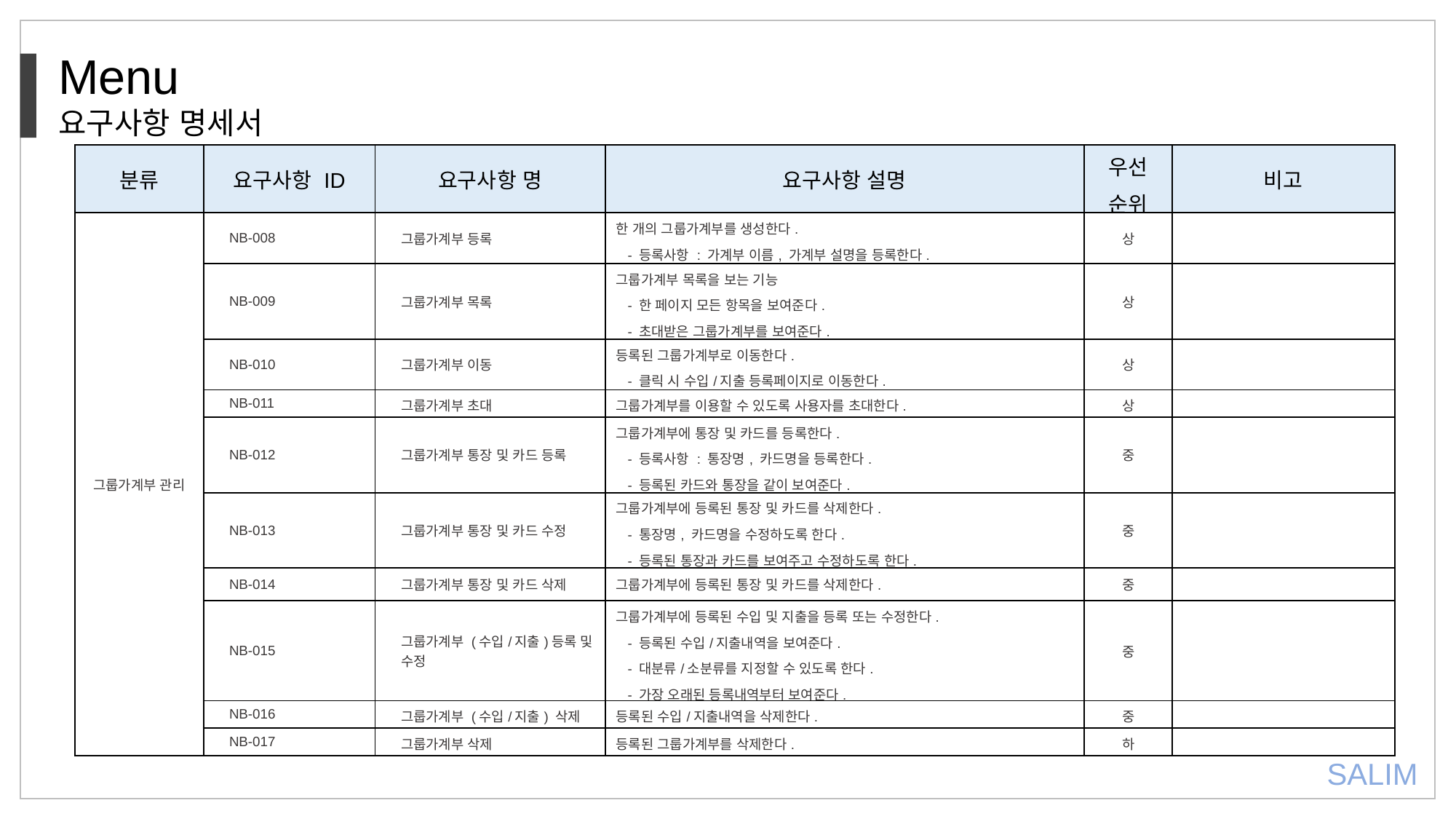

Menu
요구사항 명세서

| 분류 | 요구사항 ID | 요구사항 명 | 요구사항 설명 | 우선 순위 | 비고 |
| --- | --- | --- | --- | --- | --- |
| 그룹가계부 관리 | NB-008 | 그룹가계부 등록 | 한 개의 그룹가계부를 생성한다. - 등록사항 : 가계부 이름, 가계부 설명을 등록한다. | 상 |  |
|  | NB-009 | 그룹가계부 목록 | 그룹가계부 목록을 보는 기능 - 한 페이지 모든 항목을 보여준다. - 초대받은 그룹가계부를 보여준다. | 상 |  |
|  | NB-010 | 그룹가계부 이동 | 등록된 그룹가계부로 이동한다. - 클릭 시 수입/지출 등록페이지로 이동한다. | 상 |  |
|  | NB-011 | 그룹가계부 초대 | 그룹가계부를 이용할 수 있도록 사용자를 초대한다. | 상 |  |
|  | NB-012 | 그룹가계부 통장 및 카드 등록 | 그룹가계부에 통장 및 카드를 등록한다. - 등록사항 : 통장명, 카드명을 등록한다. - 등록된 카드와 통장을 같이 보여준다. | 중 |  |
|  | NB-013 | 그룹가계부 통장 및 카드 수정 | 그룹가계부에 등록된 통장 및 카드를 삭제한다. - 통장명, 카드명을 수정하도록 한다. - 등록된 통장과 카드를 보여주고 수정하도록 한다. | 중 |  |
|  | NB-014 | 그룹가계부 통장 및 카드 삭제 | 그룹가계부에 등록된 통장 및 카드를 삭제한다. | 중 |  |
|  | NB-015 | 그룹가계부 (수입/지출)등록 및 수정 | 그룹가계부에 등록된 수입 및 지출을 등록 또는 수정한다. - 등록된 수입/지출내역을 보여준다. - 대분류/소분류를 지정할 수 있도록 한다. - 가장 오래된 등록내역부터 보여준다. | 중 |  |
|  | NB-016 | 그룹가계부 (수입/지출) 삭제 | 등록된 수입/지출내역을 삭제한다. | 중 |  |
|  | NB-017 | 그룹가계부 삭제 | 등록된 그룹가계부를 삭제한다. | 하 |  |
SALIM